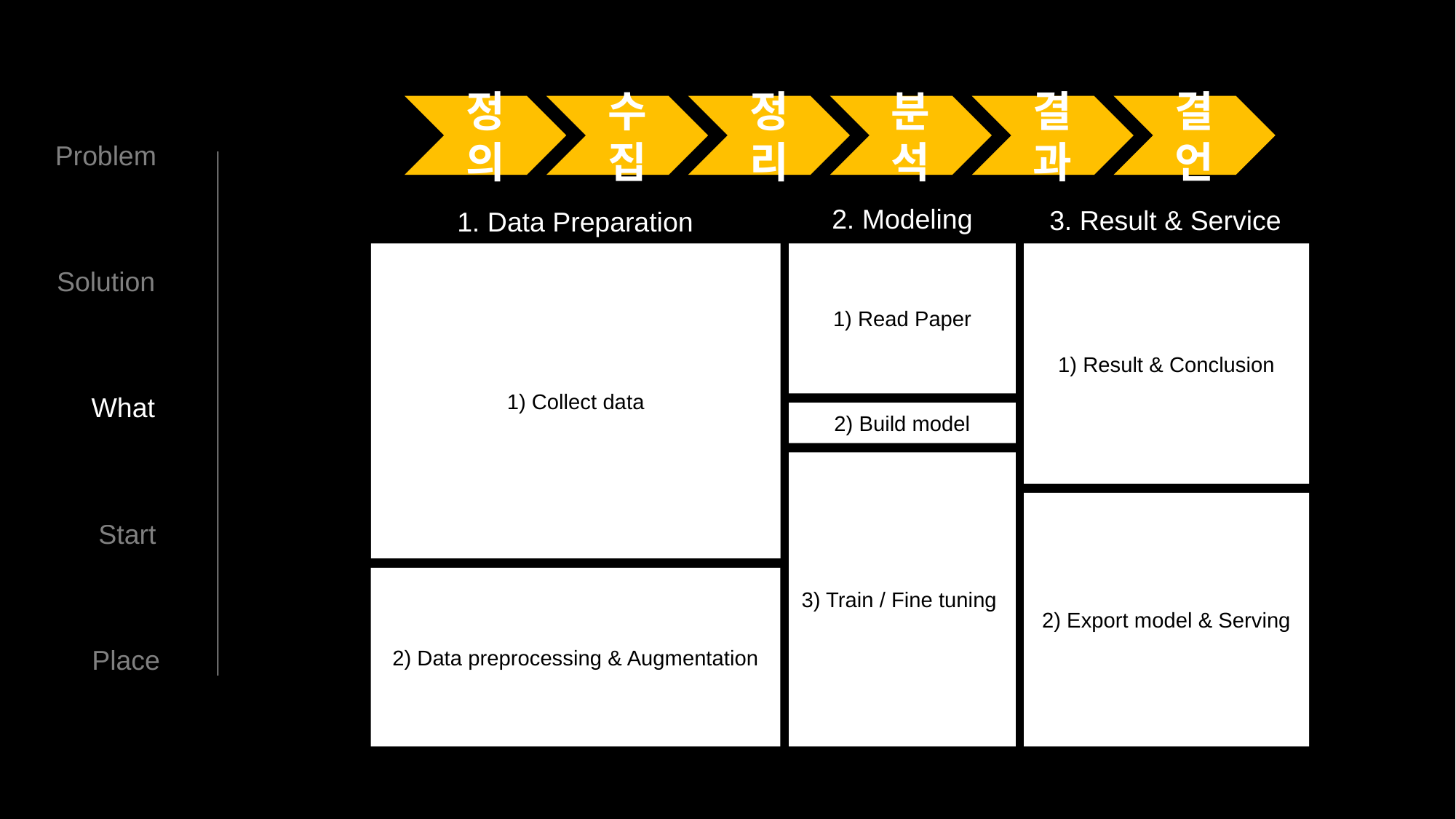

정의
수집
정리
분석
결과
결언
2. Modeling
3. Result & Service
1. Data Preparation
1) Result & Conclusion
1) Collect data
1) Read Paper
2) Build model
3) Train / Fine tuning
2) Export model & Serving
2) Data preprocessing & Augmentation
Problem
Solution
What
Start
Place